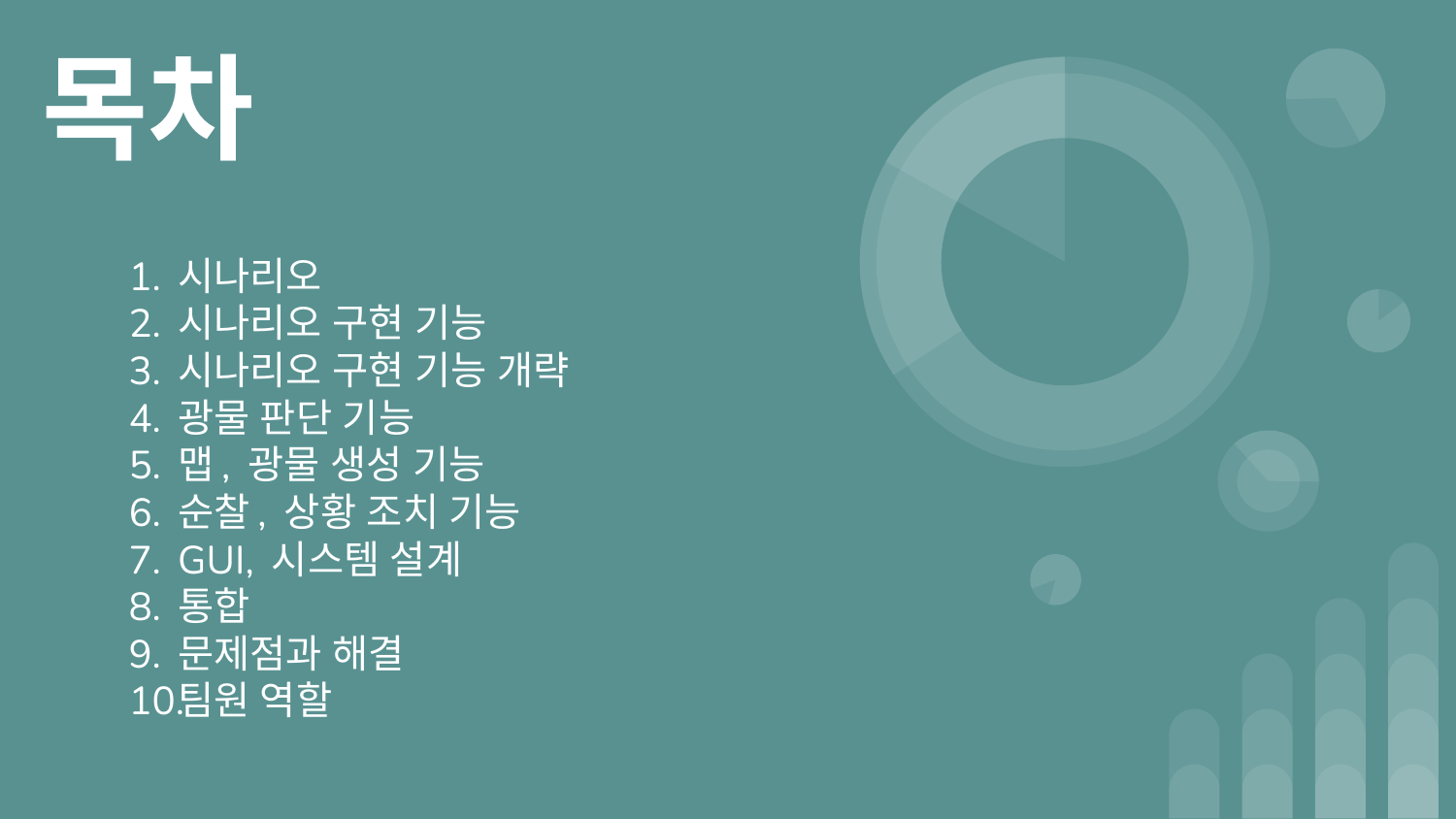

# 목차

시나리오
시나리오 구현 기능
시나리오 구현 기능 개략
광물 판단 기능
맵, 광물 생성 기능
순찰, 상황 조치 기능
GUI, 시스템 설계
통합
문제점과 해결
팀원 역할